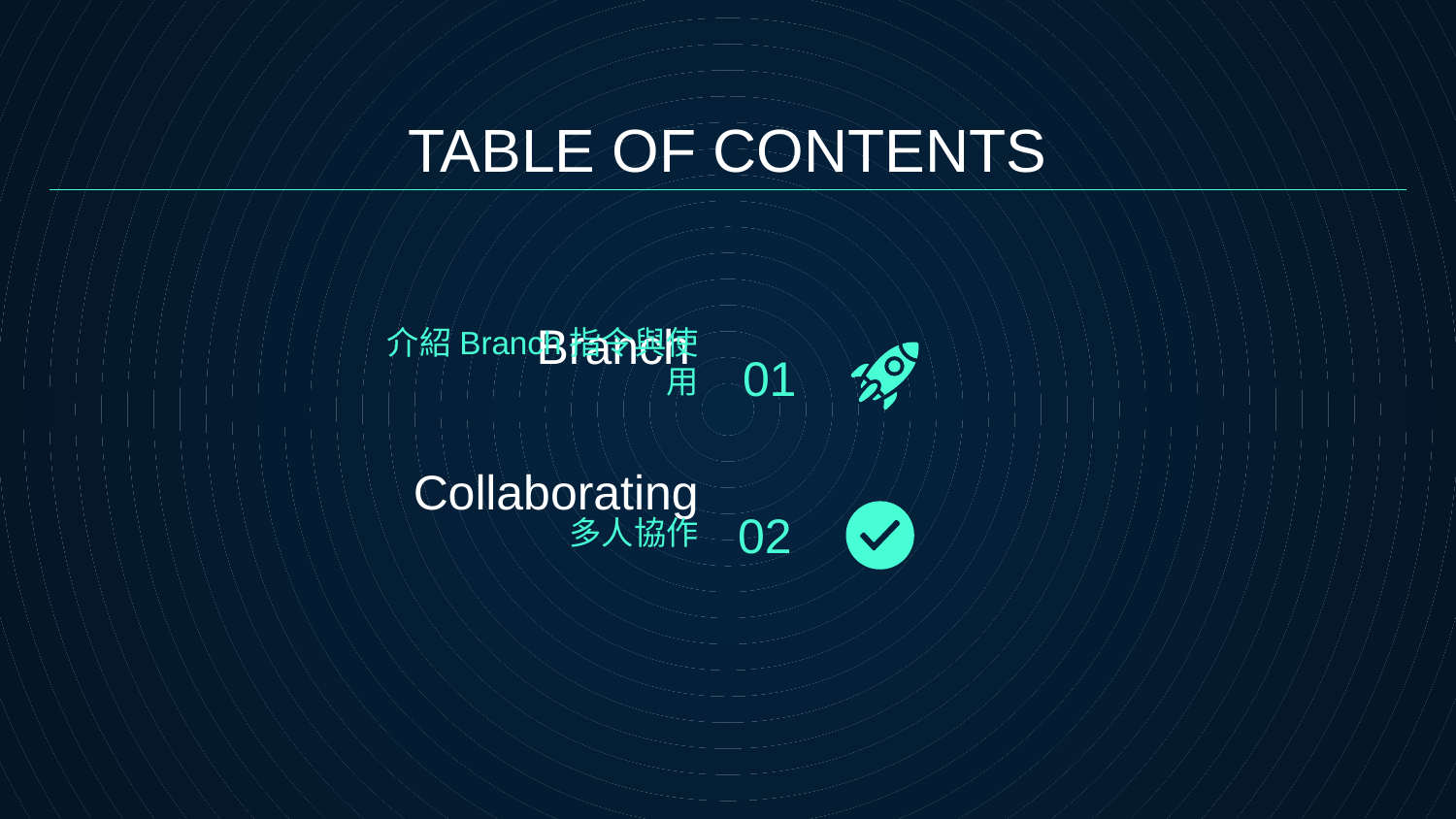

# TABLE OF CONTENTS
介紹Branch指令與使用
Branch
01

Collaborating
多人協作
02